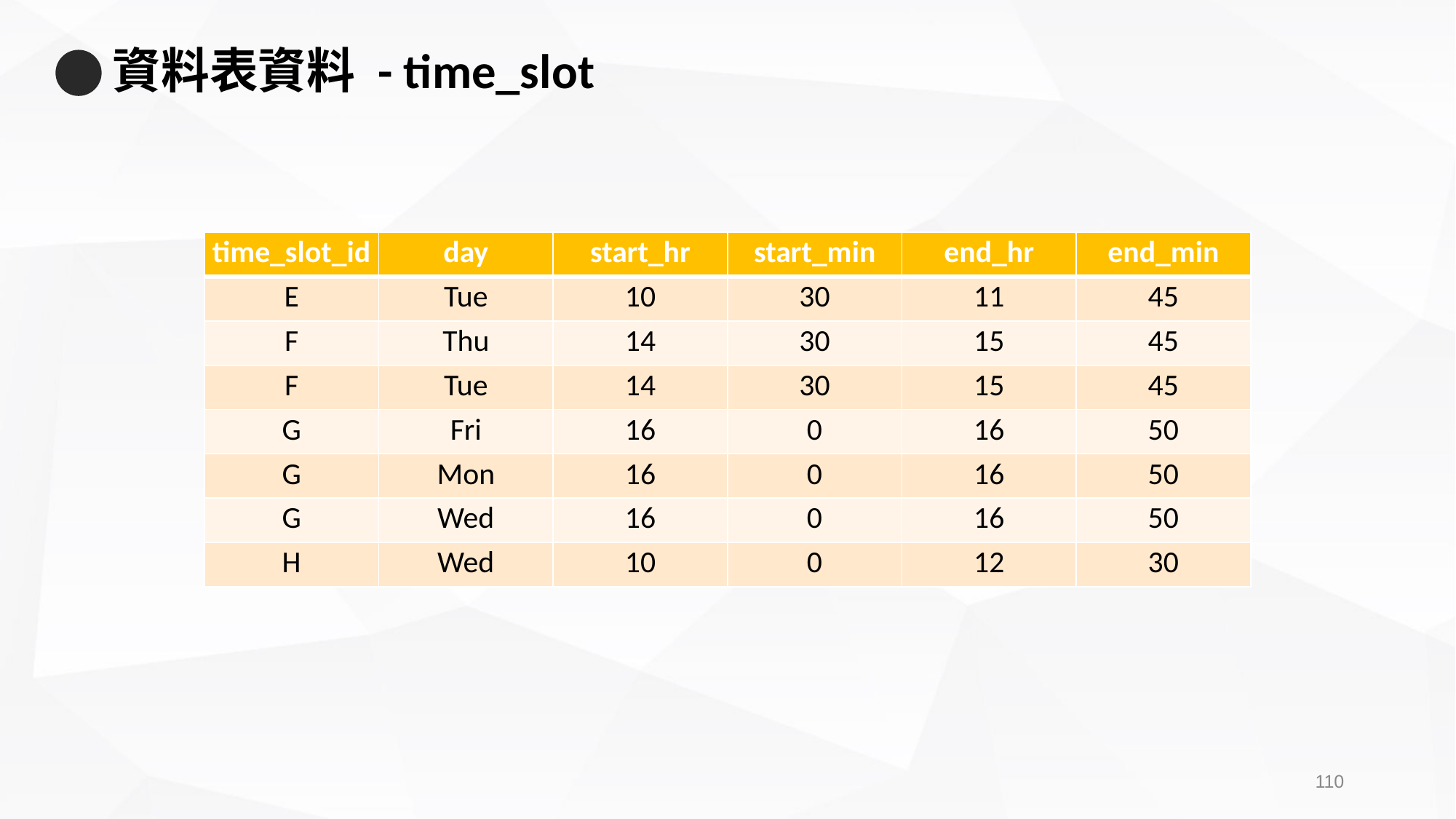

# 資料表資料 - time_slot
| time\_slot\_id | day | start\_hr | start\_min | end\_hr | end\_min |
| --- | --- | --- | --- | --- | --- |
| E | Tue | 10 | 30 | 11 | 45 |
| F | Thu | 14 | 30 | 15 | 45 |
| F | Tue | 14 | 30 | 15 | 45 |
| G | Fri | 16 | 0 | 16 | 50 |
| G | Mon | 16 | 0 | 16 | 50 |
| G | Wed | 16 | 0 | 16 | 50 |
| H | Wed | 10 | 0 | 12 | 30 |
110